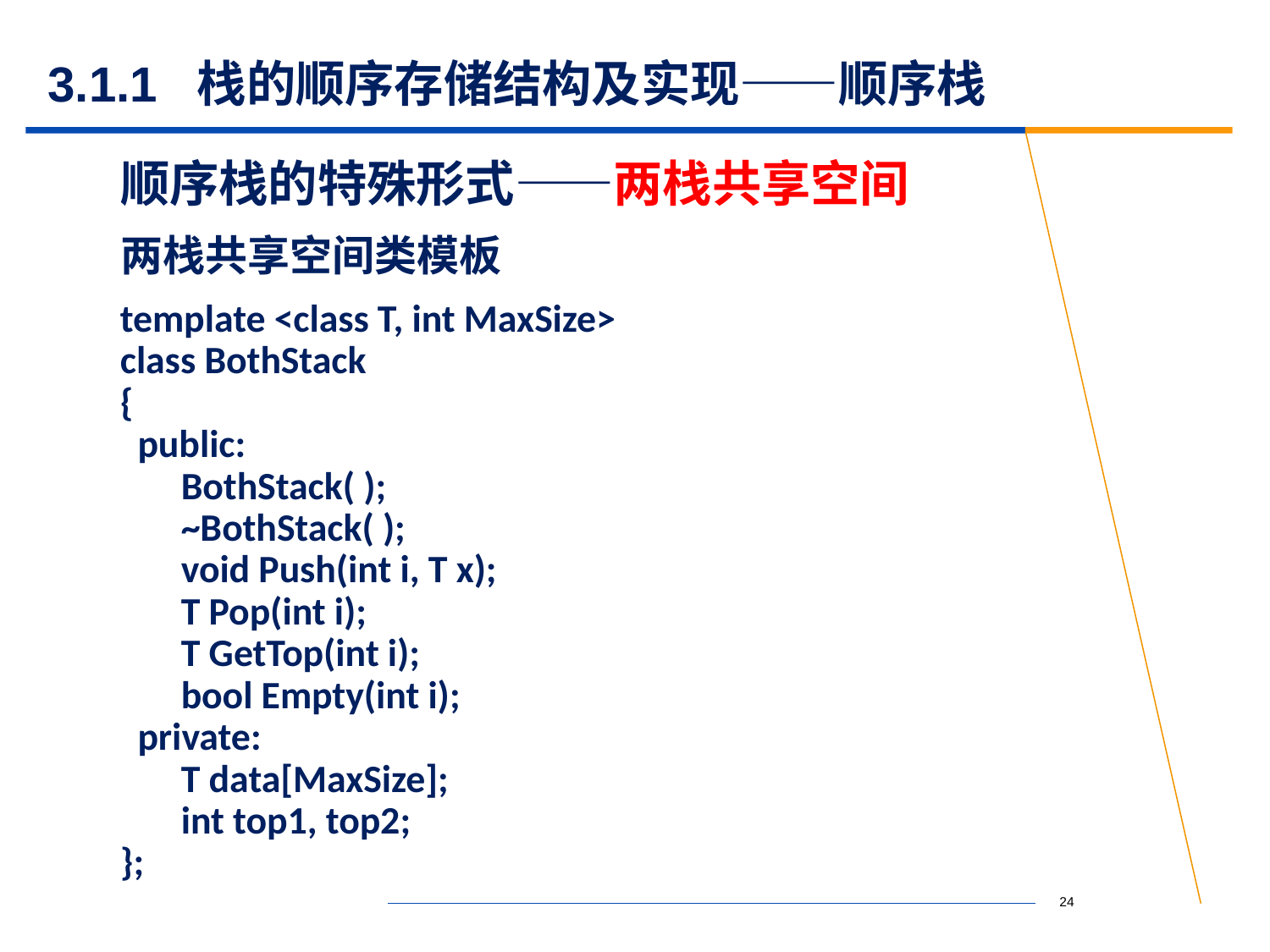

# 3.1.1  栈的顺序存储结构及实现——顺序栈
顺序栈的特殊形式——两栈共享空间
两栈共享空间类模板
template <class T, int MaxSize>
class BothStack
{
  public:
       BothStack( );
       ~BothStack( );
       void Push(int i, T x);
       T Pop(int i);
       T GetTop(int i);
       bool Empty(int i);
  private:
       T data[MaxSize];
       int top1, top2;
};